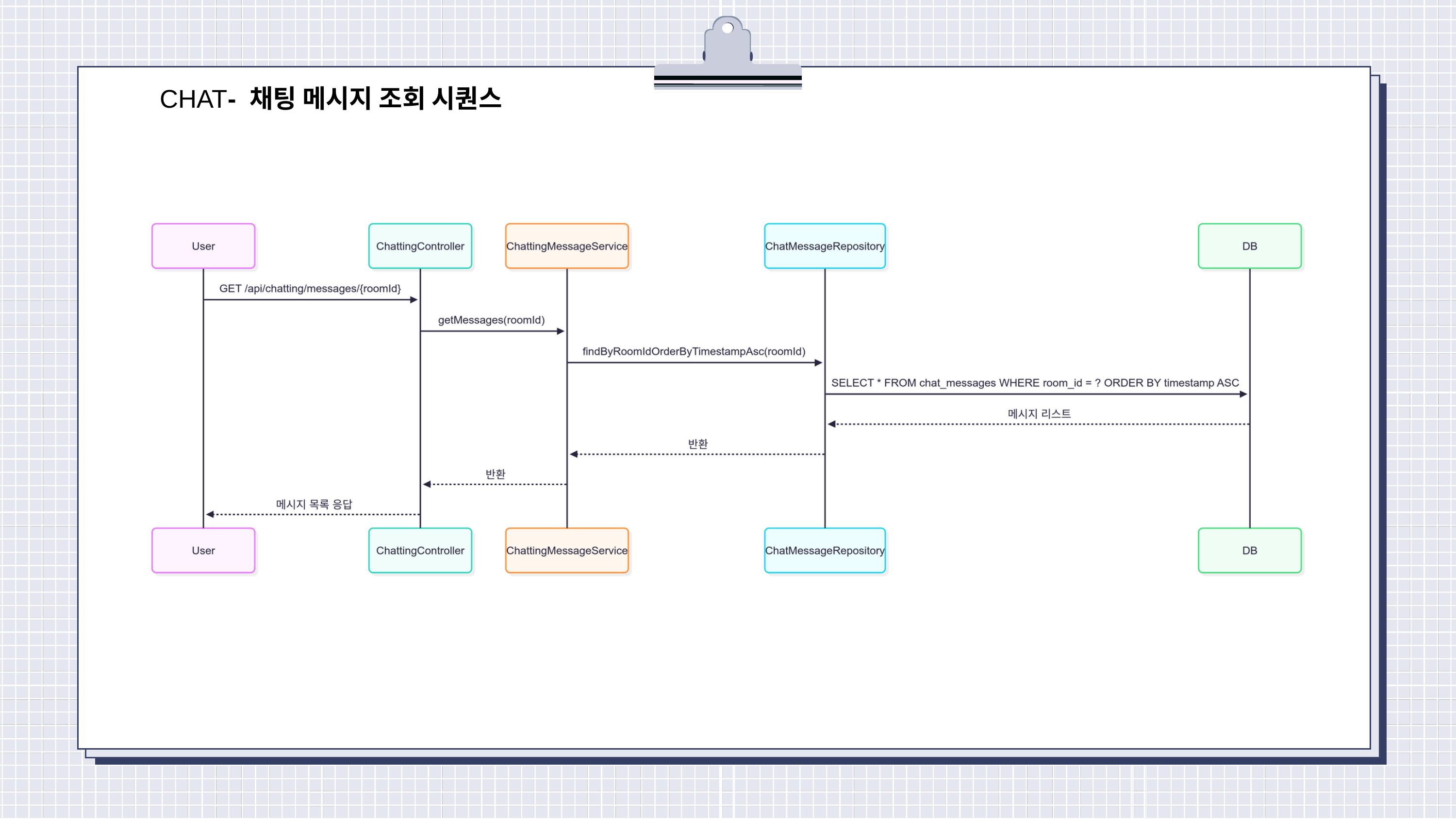

CHAT- 채팅 메시지 조회 시퀀스

진행 상황 요약